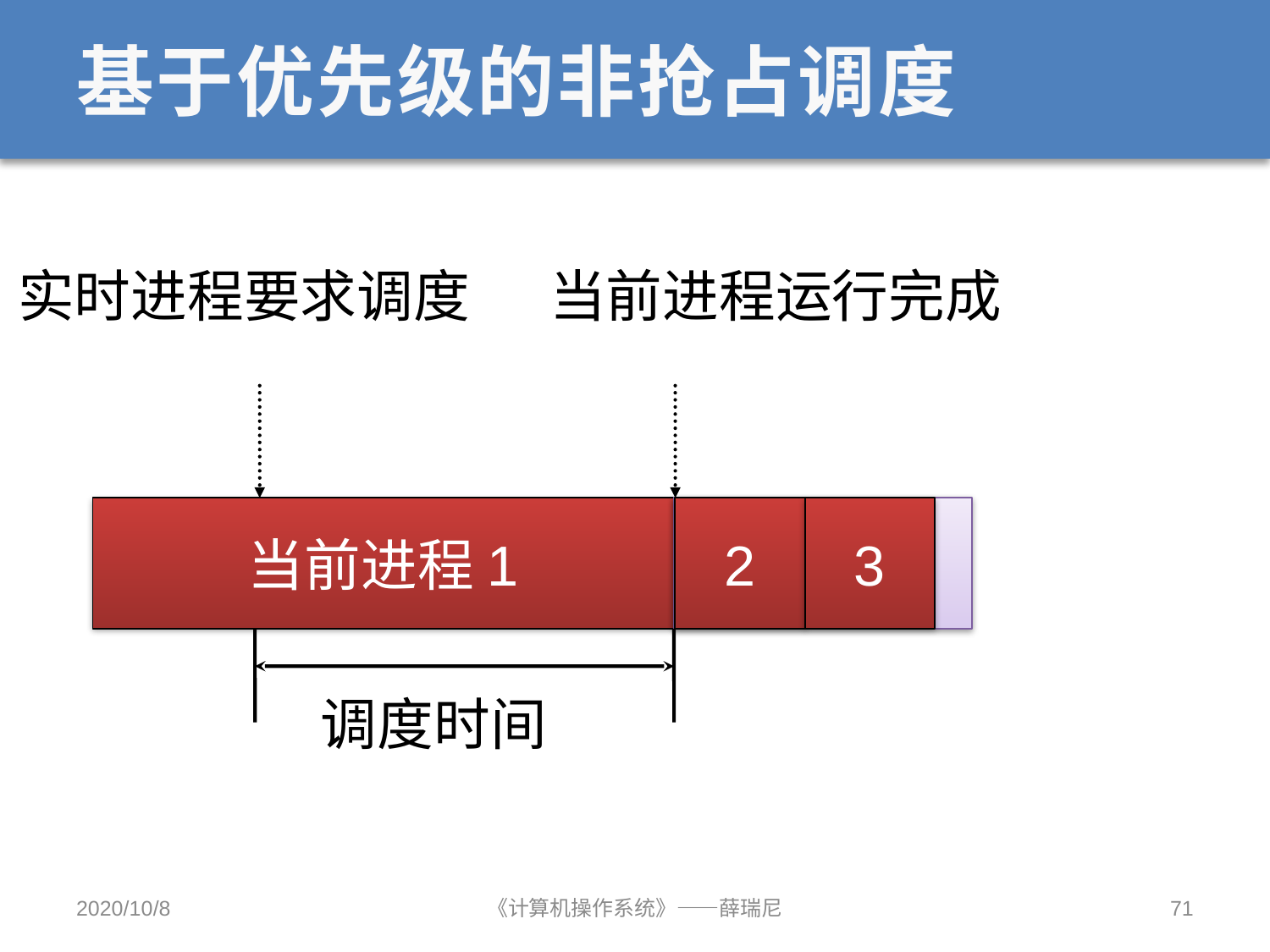

# 基于优先级的非抢占调度
实时进程要求调度

当前进程运行完成

2
3
当前进程1
实时进程

调度时间
2020/10/8
《计算机操作系统》——薛瑞尼
71